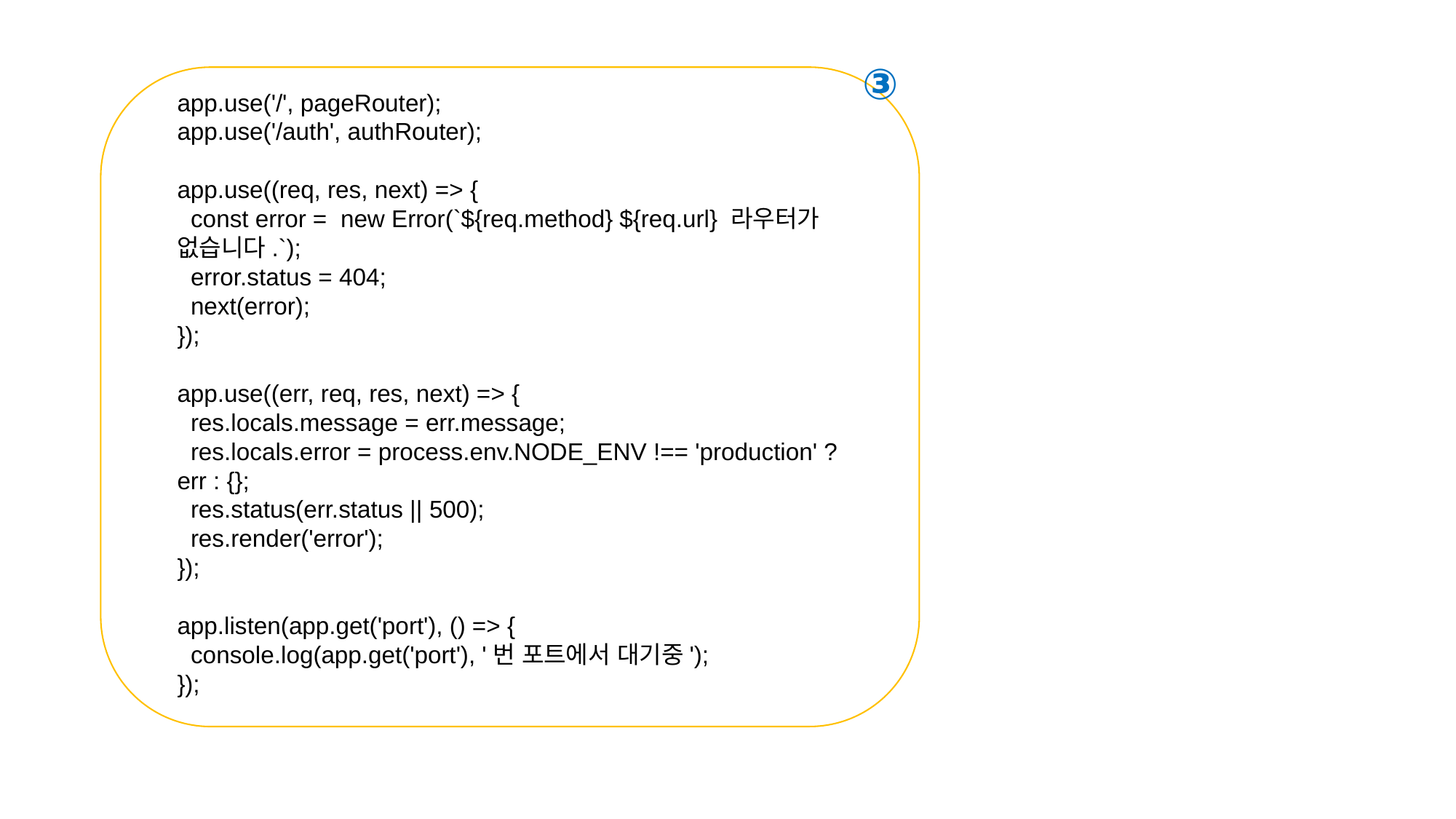

③

app.use('/', pageRouter);
app.use('/auth', authRouter);

app.use((req, res, next) => {
  const error =  new Error(`${req.method} ${req.url} 라우터가 없습니다.`);
  error.status = 404;
  next(error);
});

app.use((err, req, res, next) => {
  res.locals.message = err.message;
  res.locals.error = process.env.NODE_ENV !== 'production' ? err : {};
  res.status(err.status || 500);
  res.render('error');
});

app.listen(app.get('port'), () => {
  console.log(app.get('port'), '번 포트에서 대기중');
});